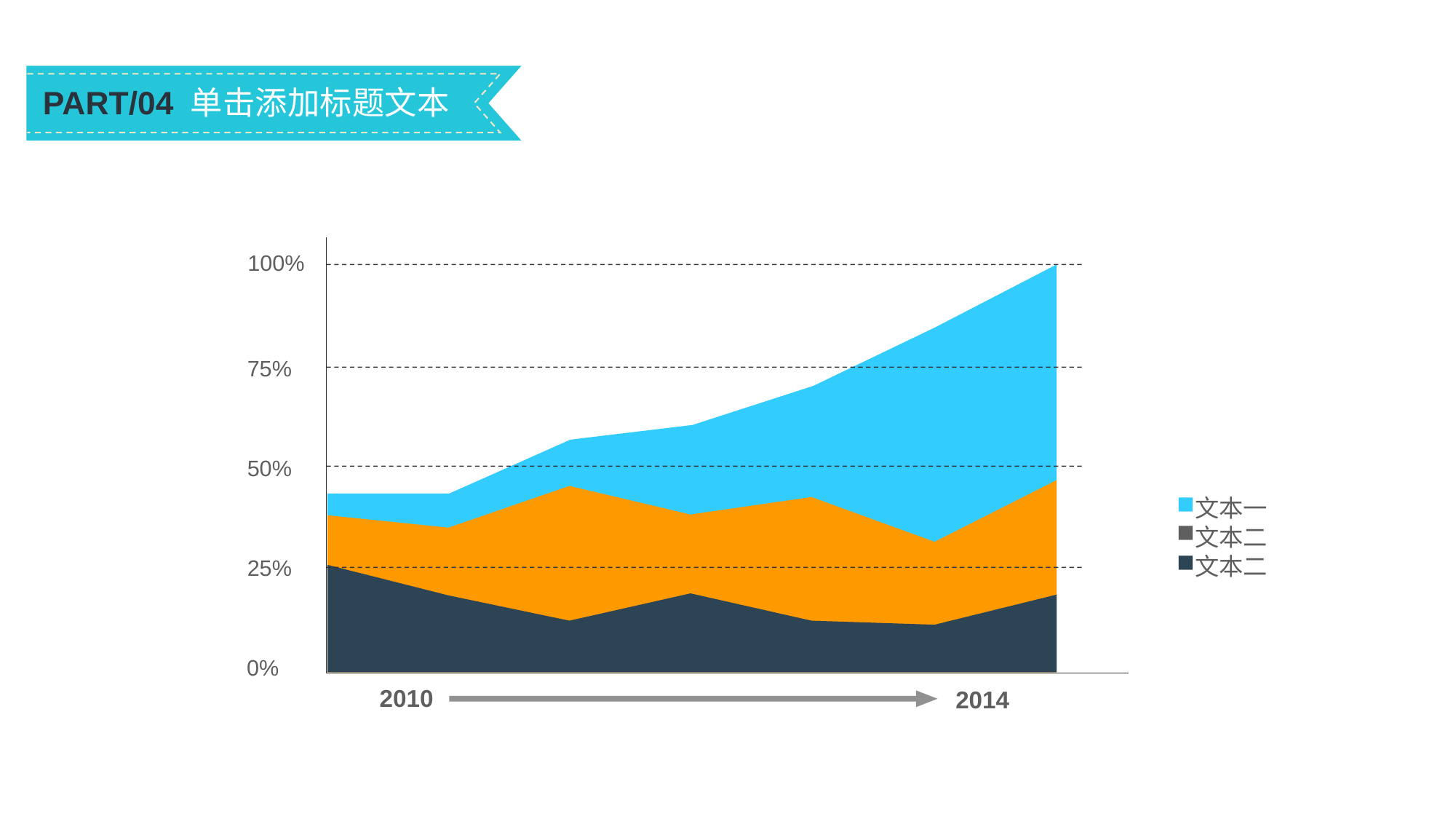

PART/04 单击添加标题文本

100%

75%
50%

文本一
文本二
文本二
25%

0%
2010
2014